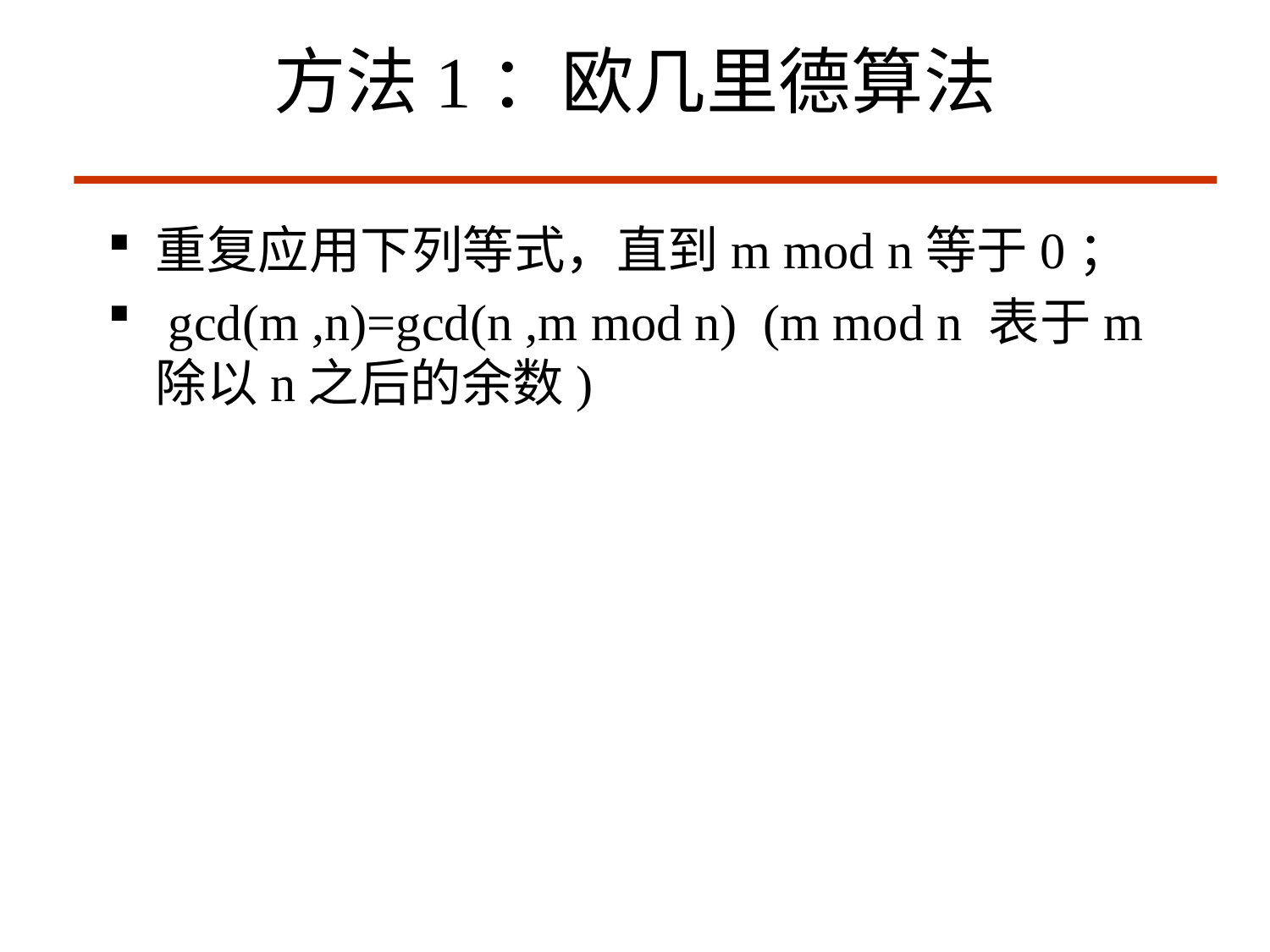

# 方法1：欧几里德算法
重复应用下列等式，直到m mod n等于0；
 gcd(m ,n)=gcd(n ,m mod n)  (m mod n 表于m除以n之后的余数)